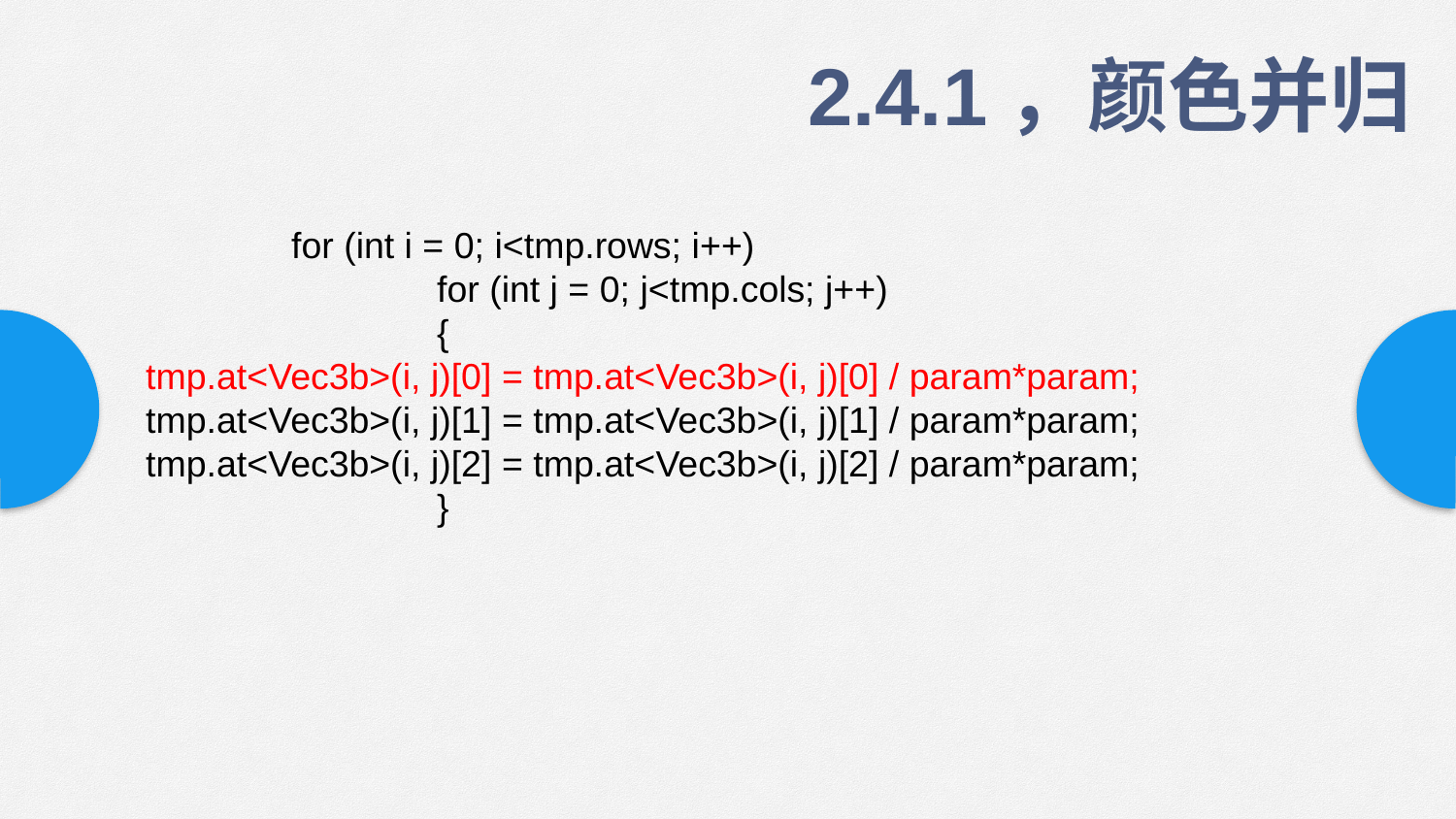

2.4.1，颜色并归
	for (int i = 0; i<tmp.rows; i++)
		for (int j = 0; j<tmp.cols; j++)
		{
tmp.at<Vec3b>(i, j)[0] = tmp.at<Vec3b>(i, j)[0] / param*param;
tmp.at<Vec3b>(i, j)[1] = tmp.at<Vec3b>(i, j)[1] / param*param;
tmp.at<Vec3b>(i, j)[2] = tmp.at<Vec3b>(i, j)[2] / param*param;
		}